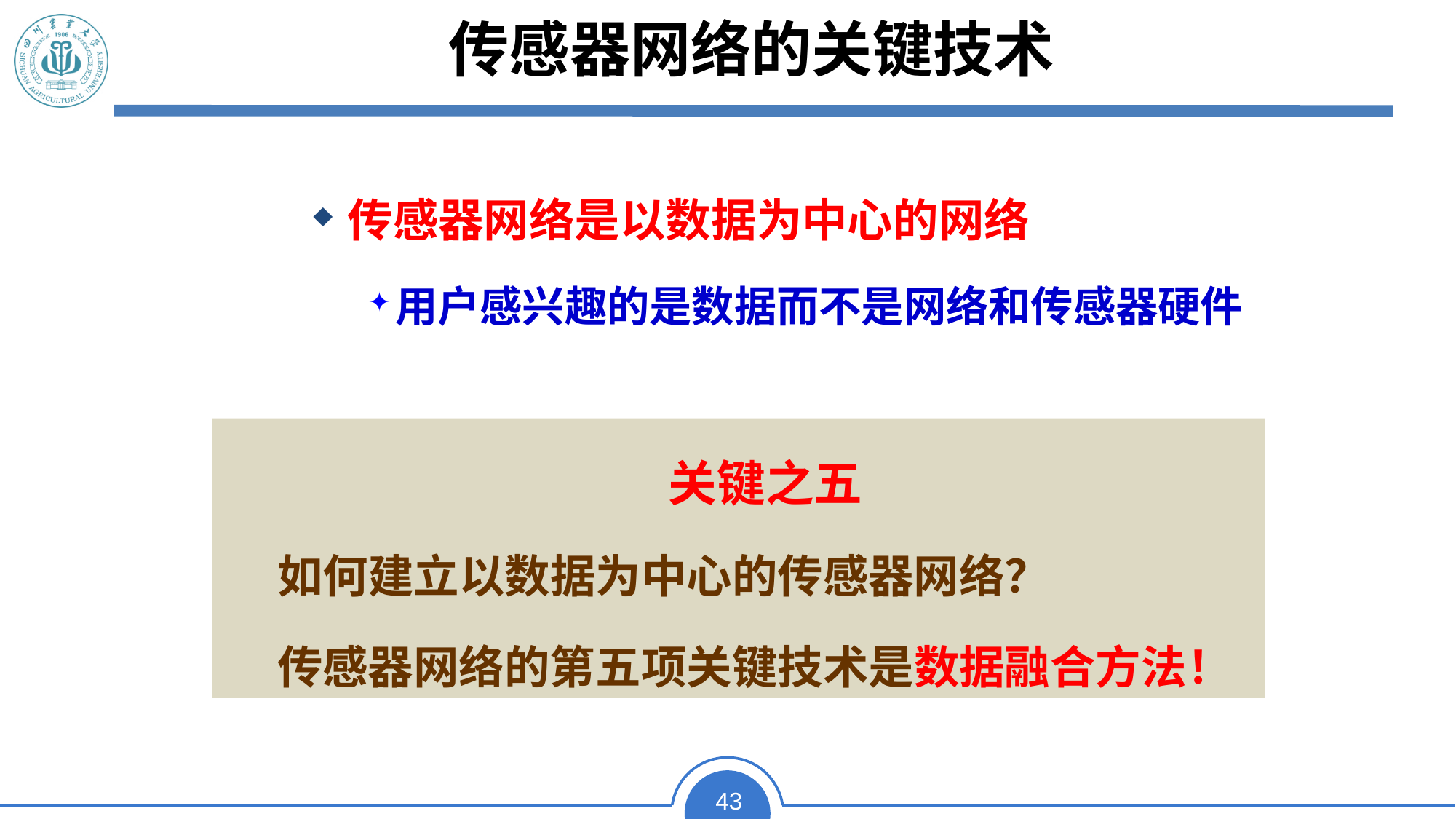

# 传感器网络的关键技术
传感器网络是以数据为中心的网络
用户感兴趣的是数据而不是网络和传感器硬件
关键之五
如何建立以数据为中心的传感器网络？
传感器网络的第五项关键技术是数据融合方法！